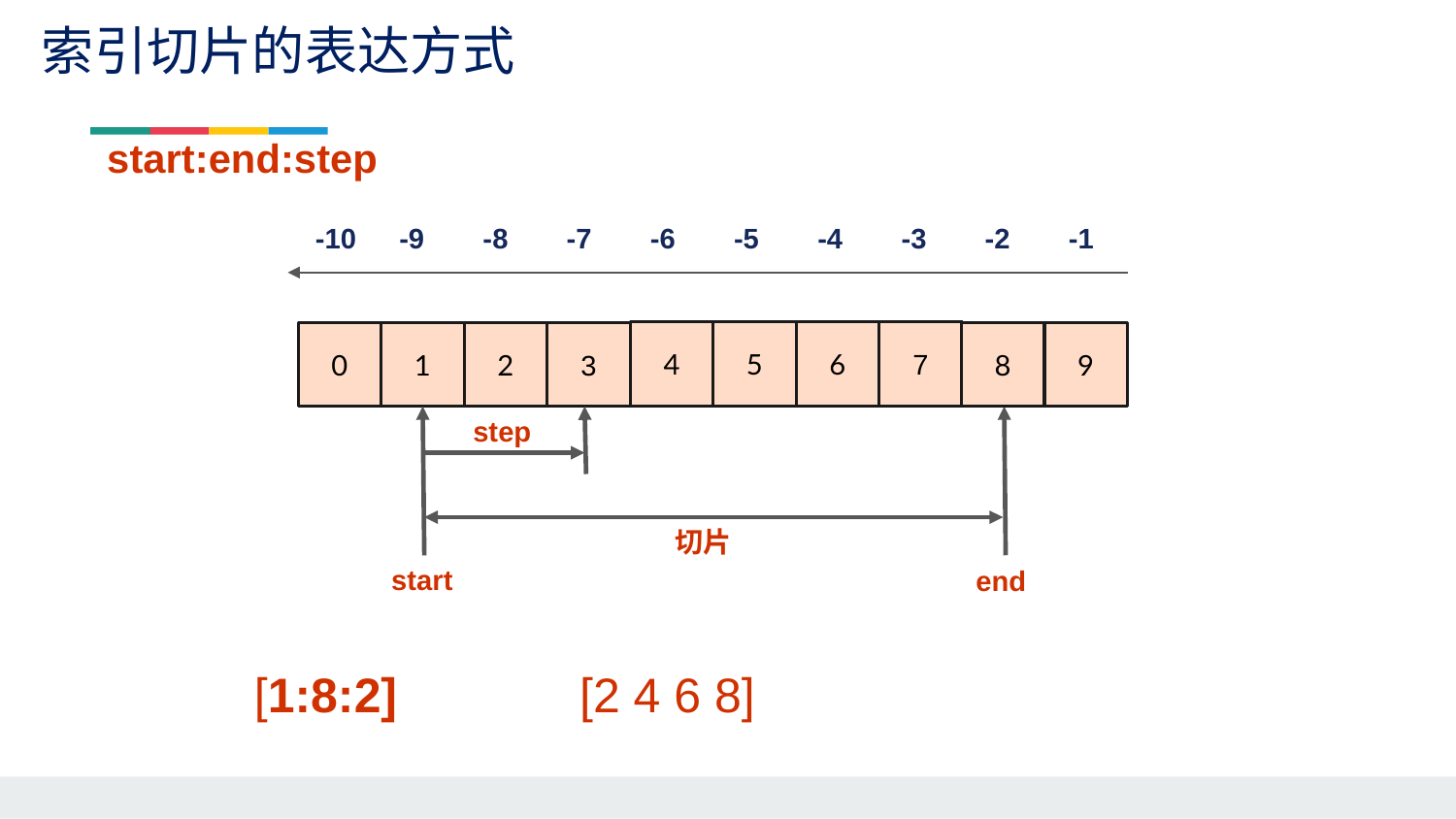

索引切片的表达方式
start:end:step
-10
-9
-8
-7
-6
-5
-4
-3
-2
-1
4
5
6
7
0
1
2
3
8
9
step
切片
start
end
[2 4 6 8]
[1:8:2]